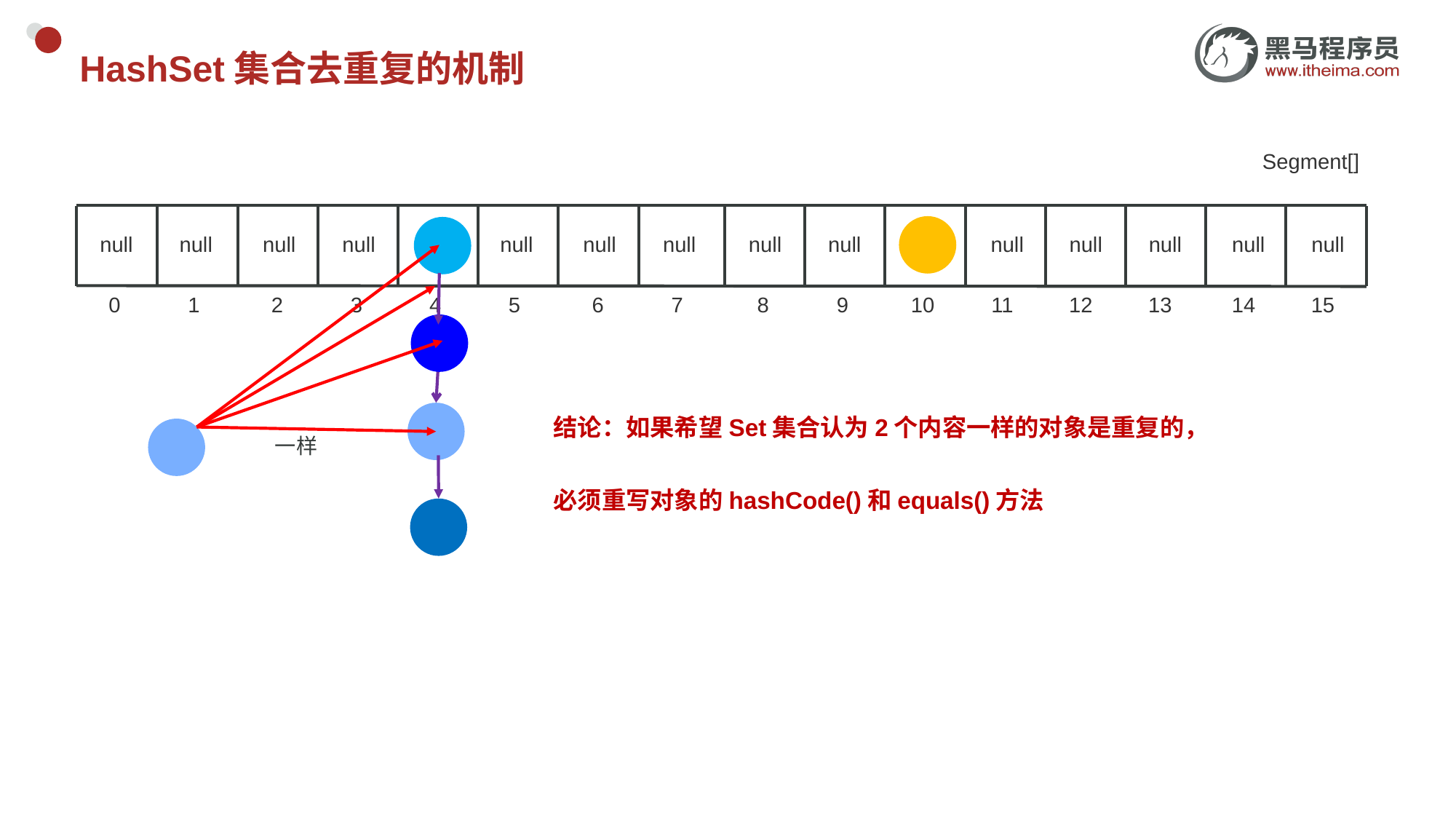

# HashSet集合去重复的机制
Segment[]

null
null
null
null
null
null
null
null
null
null
null
null
null
null
0
1
2
3
4
5
6
7
8
9
10
11
12
13
14
15

结论：如果希望Set集合认为2个内容一样的对象是重复的，
必须重写对象的hashCode()和equals()方法

一样